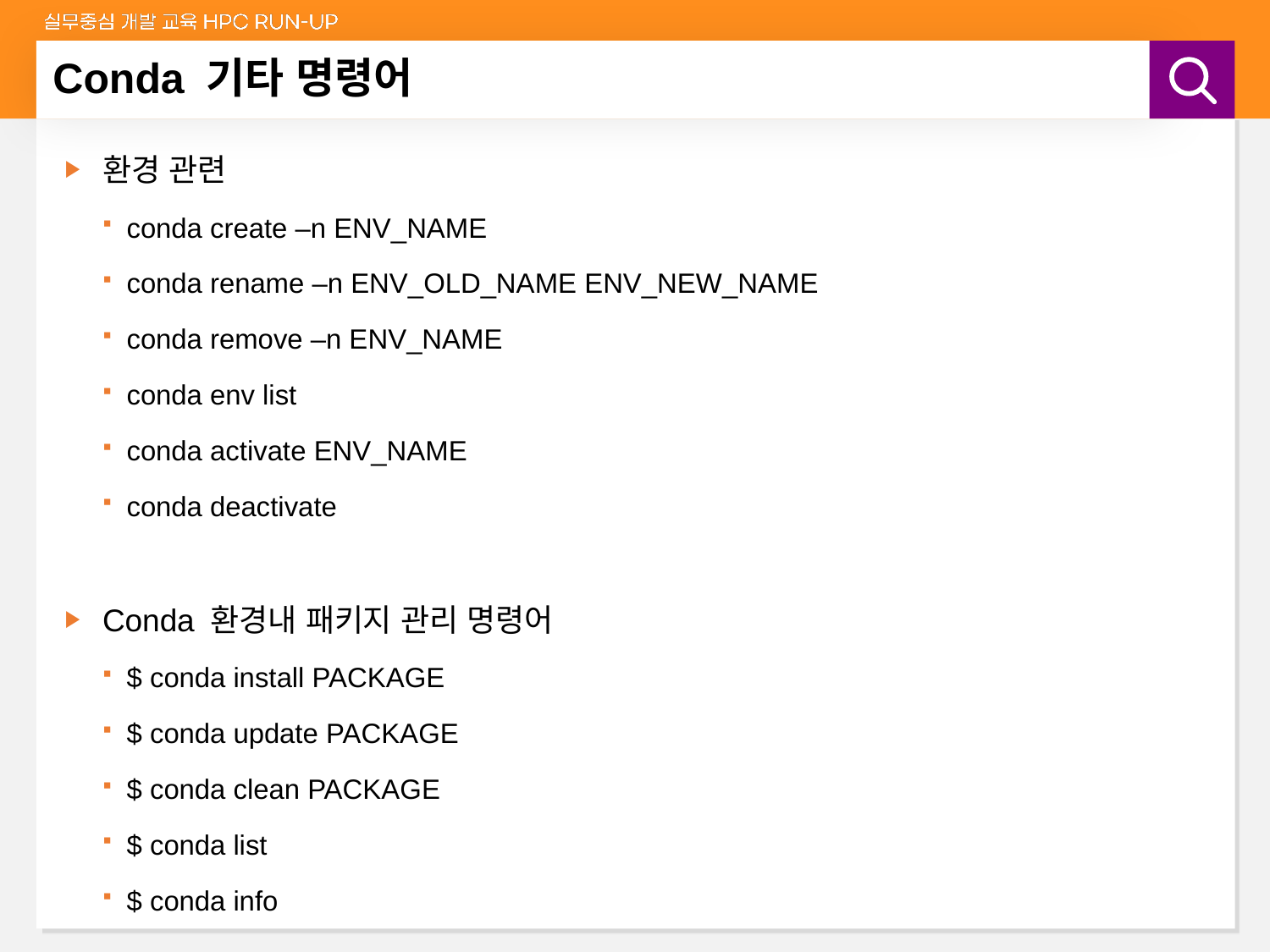

# Conda 기타 명령어
환경 관련
conda create –n ENV_NAME
conda rename –n ENV_OLD_NAME ENV_NEW_NAME
conda remove –n ENV_NAME
conda env list
conda activate ENV_NAME
conda deactivate

Conda 환경내 패키지 관리 명령어
$ conda install PACKAGE
$ conda update PACKAGE
$ conda clean PACKAGE
$ conda list
$ conda info